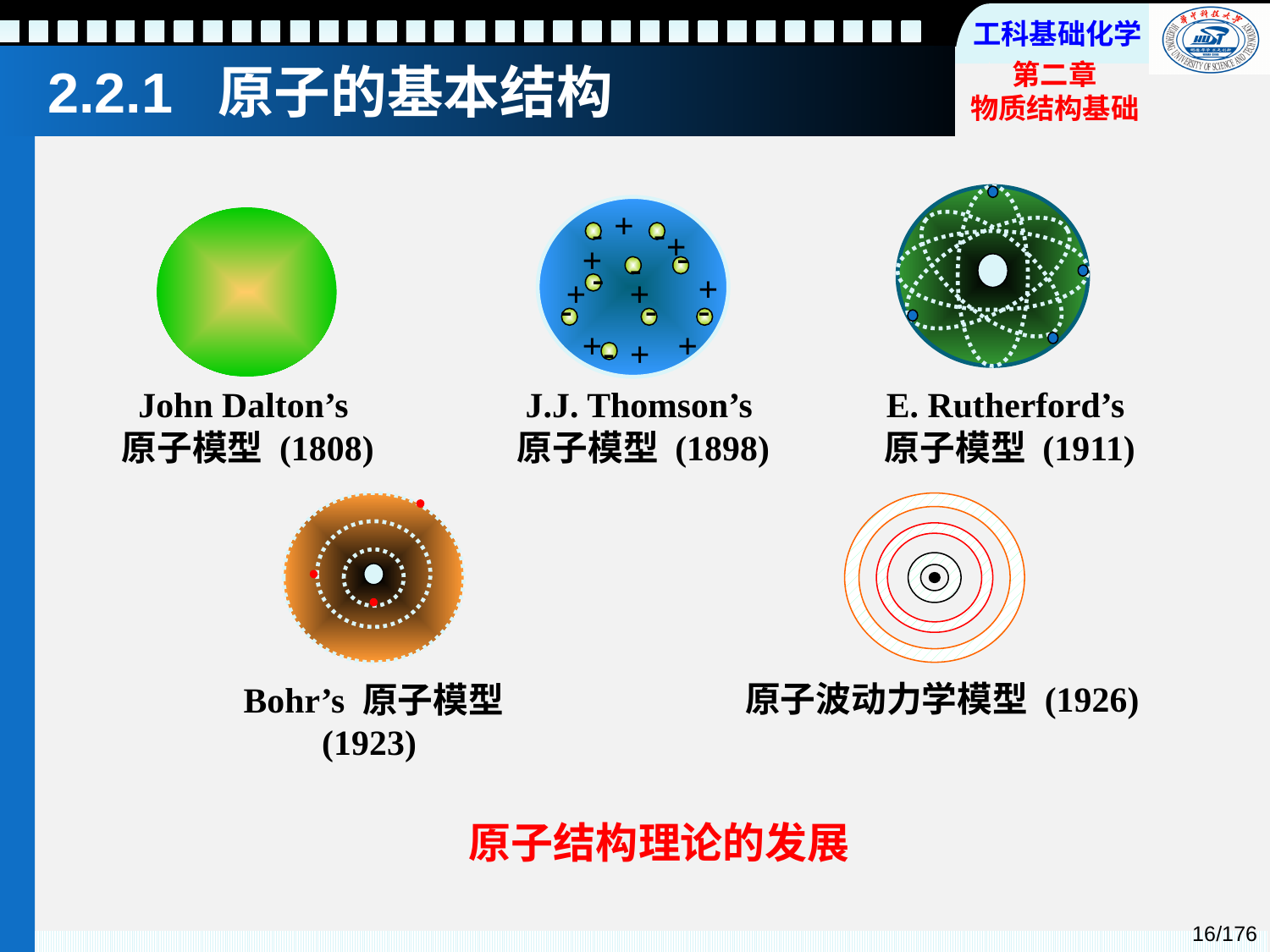

# 2.2.1  原子的基本结构

+

-
-
+

-
+
-
-

+
+
+

-
-
-

+
+
-
+

John Dalton’s
原子模型 (1808)
J.J. Thomson’s
原子模型 (1898)
E. Rutherford’s
原子模型 (1911)

原子波动力学模型 (1926)
Bohr’s 原子模型 (1923)
原子结构理论的发展